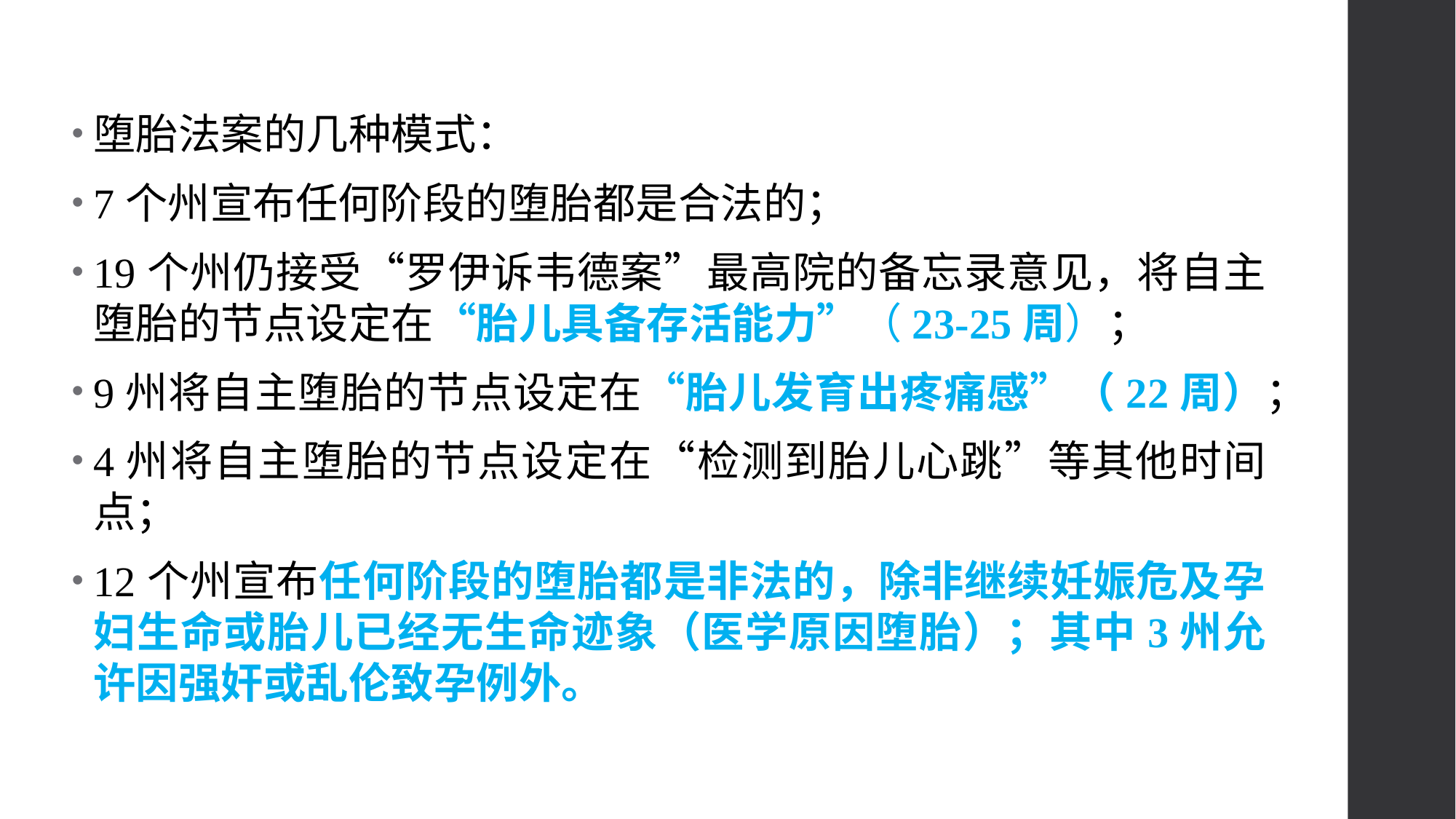

堕胎法案的几种模式：
7个州宣布任何阶段的堕胎都是合法的；
19个州仍接受“罗伊诉韦德案”最高院的备忘录意见，将自主堕胎的节点设定在“胎儿具备存活能力”（23-25周）；
9州将自主堕胎的节点设定在“胎儿发育出疼痛感”（22周）；
4州将自主堕胎的节点设定在“检测到胎儿心跳”等其他时间点；
12个州宣布任何阶段的堕胎都是非法的，除非继续妊娠危及孕妇生命或胎儿已经无生命迹象（医学原因堕胎）；其中3州允许因强奸或乱伦致孕例外。